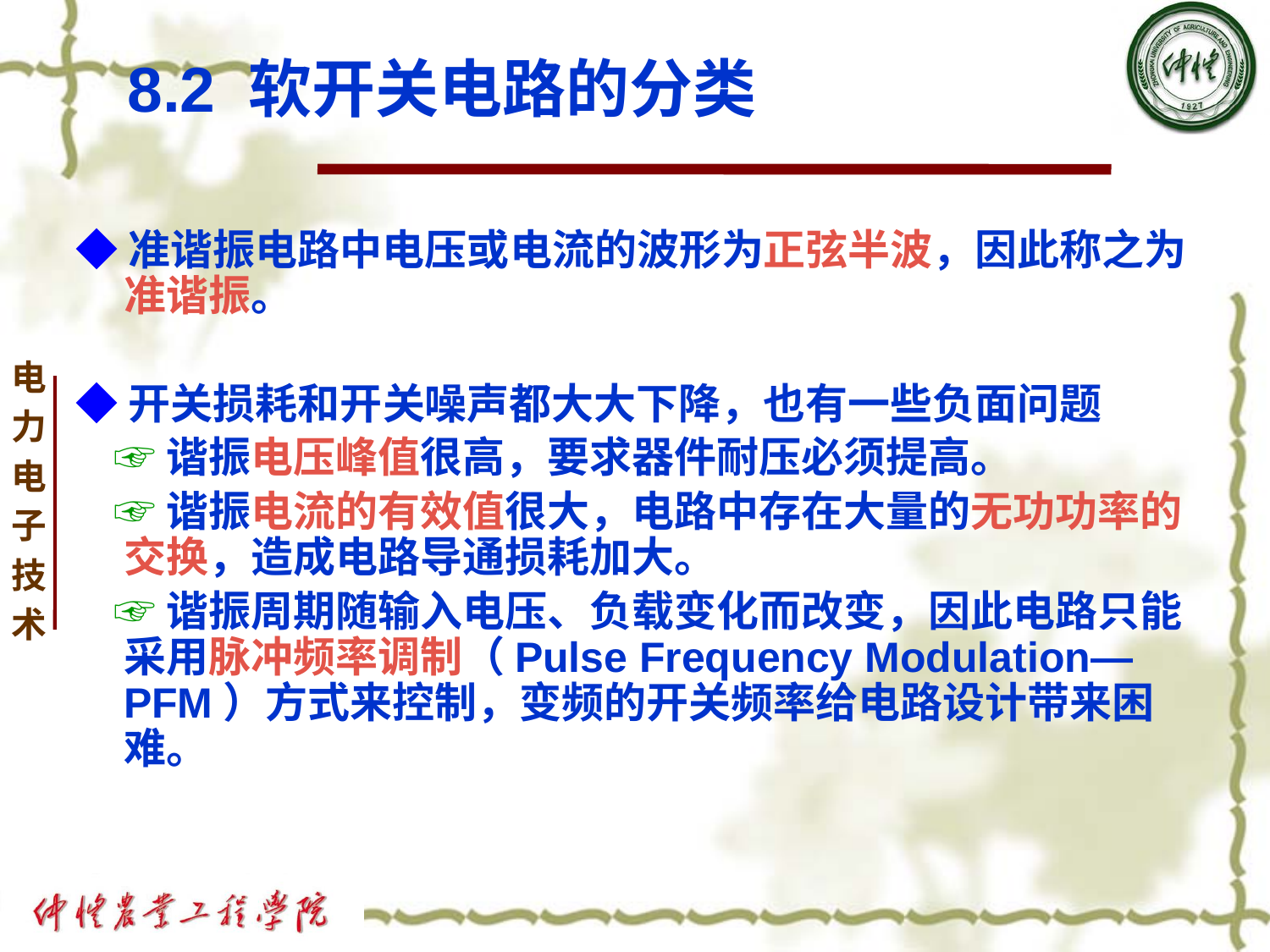

# 8.2 软开关电路的分类
◆准谐振电路中电压或电流的波形为正弦半波，因此称之为准谐振。

◆开关损耗和开关噪声都大大下降，也有一些负面问题
    ☞谐振电压峰值很高，要求器件耐压必须提高。
    ☞谐振电流的有效值很大，电路中存在大量的无功功率的交换，造成电路导通损耗加大。
    ☞谐振周期随输入电压、负载变化而改变，因此电路只能采用脉冲频率调制（Pulse Frequency Modulation—PFM）方式来控制，变频的开关频率给电路设计带来困难。